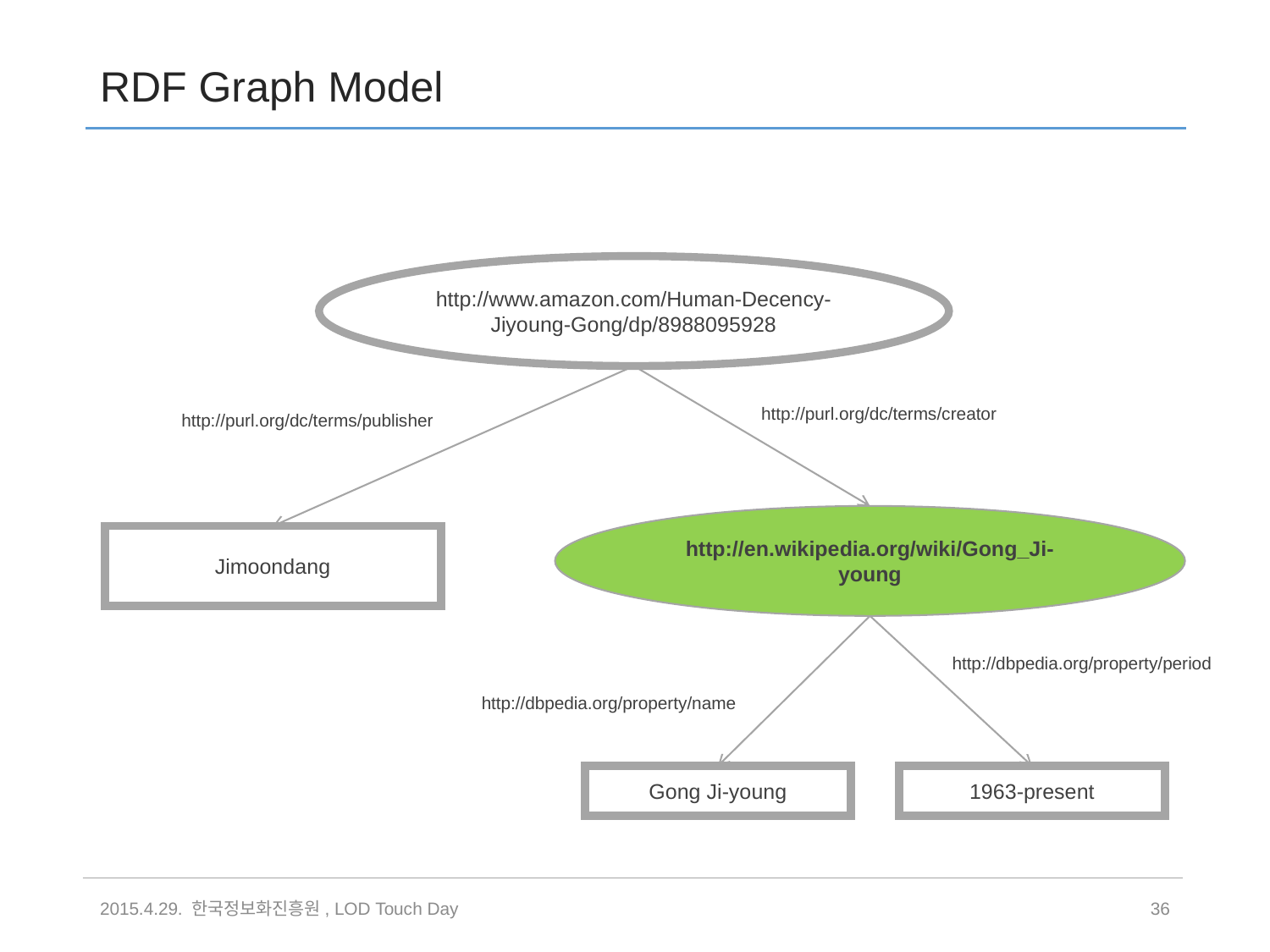

# RDF Graph Model
http://www.amazon.com/Human-Decency-Jiyoung-Gong/dp/8988095928
http://purl.org/dc/terms/creator
http://purl.org/dc/terms/publisher
http://en.wikipedia.org/wiki/Gong_Ji-young
Jimoondang
http://dbpedia.org/property/period
http://dbpedia.org/property/name
Gong Ji-young
1963-present
2015.4.29. 한국정보화진흥원, LOD Touch Day
36